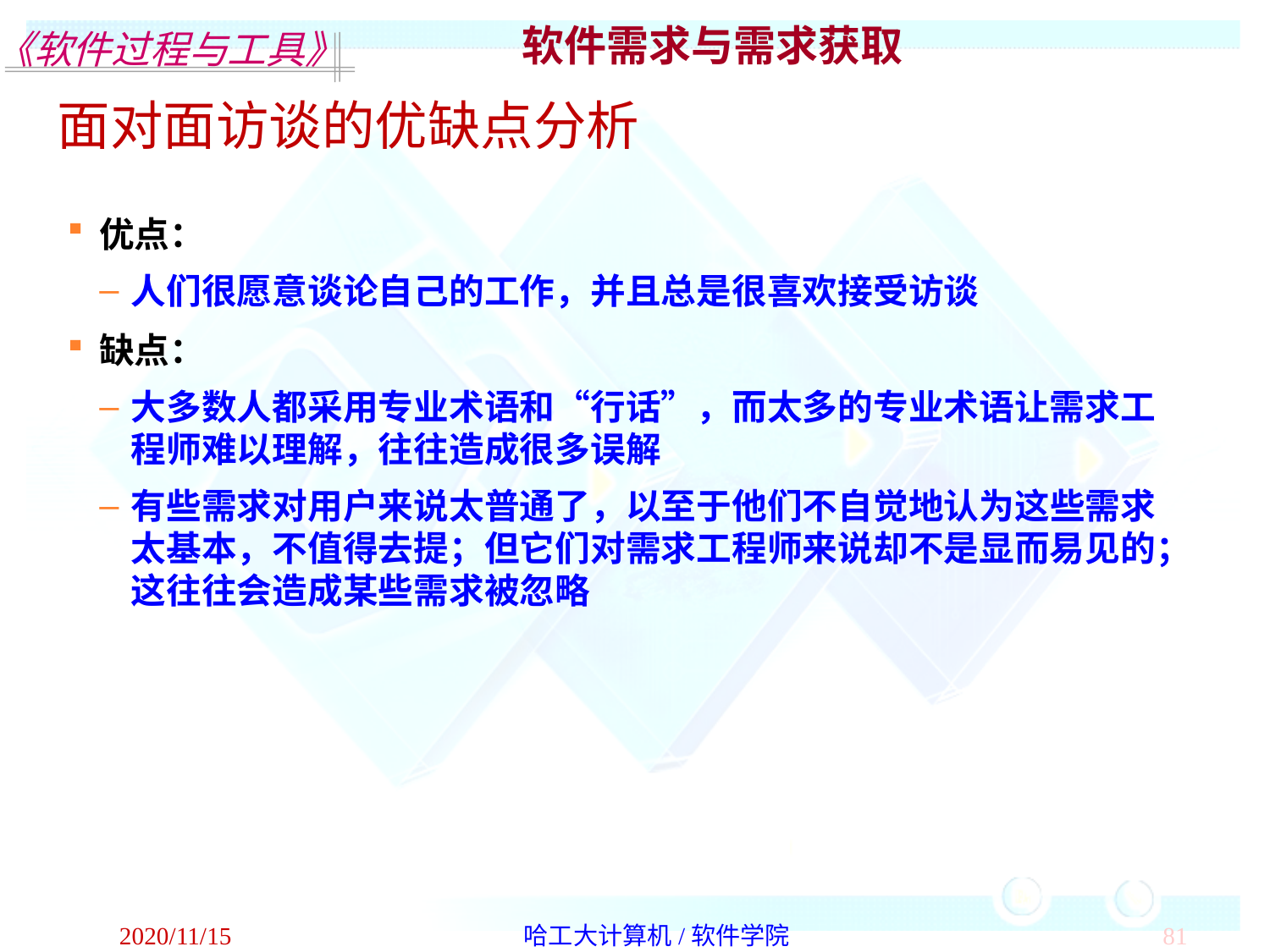

软件需求与需求获取
面对面访谈的优缺点分析
优点：
人们很愿意谈论自己的工作，并且总是很喜欢接受访谈
缺点：
大多数人都采用专业术语和“行话”，而太多的专业术语让需求工程师难以理解，往往造成很多误解
有些需求对用户来说太普通了，以至于他们不自觉地认为这些需求太基本，不值得去提；但它们对需求工程师来说却不是显而易见的；这往往会造成某些需求被忽略